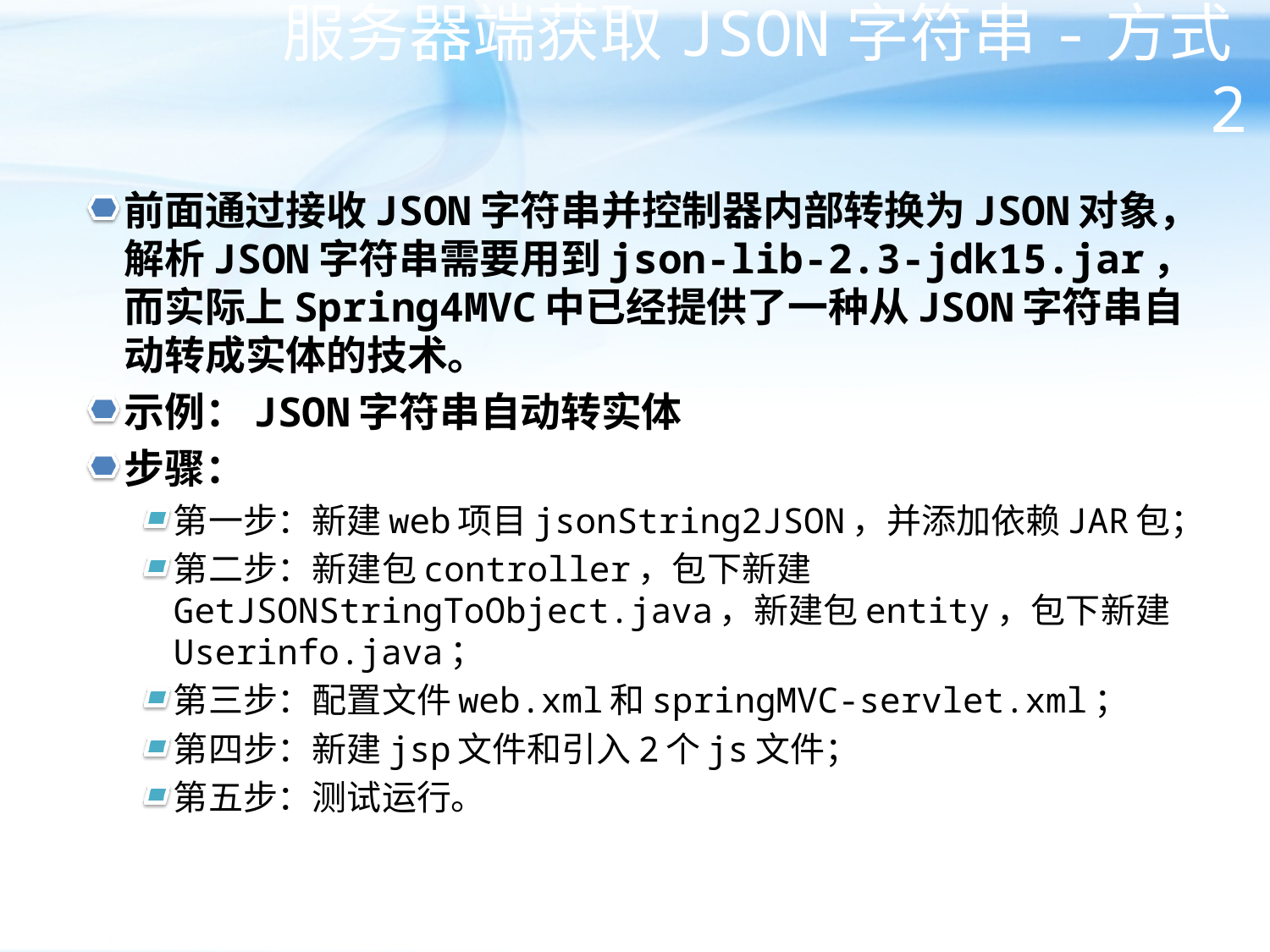

# 服务器端获取JSON字符串-方式2
前面通过接收JSON字符串并控制器内部转换为JSON对象，解析JSON字符串需要用到json-lib-2.3-jdk15.jar，而实际上Spring4MVC中已经提供了一种从JSON字符串自动转成实体的技术。
示例：JSON字符串自动转实体
步骤：
第一步：新建web项目jsonString2JSON，并添加依赖JAR包；
第二步：新建包controller，包下新建GetJSONStringToObject.java，新建包entity，包下新建Userinfo.java；
第三步：配置文件web.xml和springMVC-servlet.xml；
第四步：新建jsp文件和引入2个js文件；
第五步：测试运行。